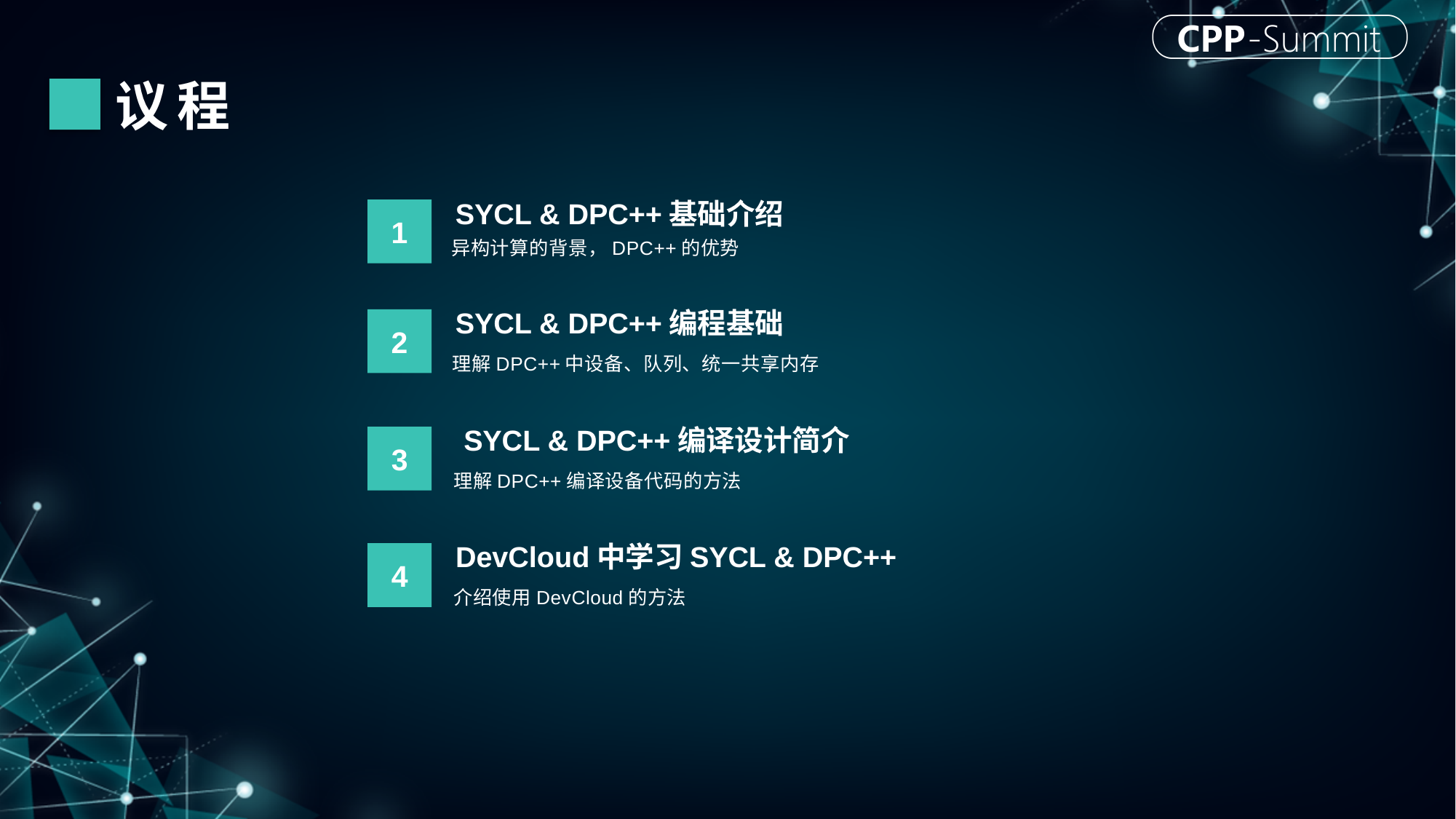

议程

SYCL & DPC++基础介绍

1
异构计算的背景，DPC++的优势
SYCL & DPC++编程基础

2
理解DPC++中设备、队列、统一共享内存
SYCL & DPC++编译设计简介

3
理解DPC++编译设备代码的方法
DevCloud中学习SYCL & DPC++

4
介绍使用DevCloud的方法